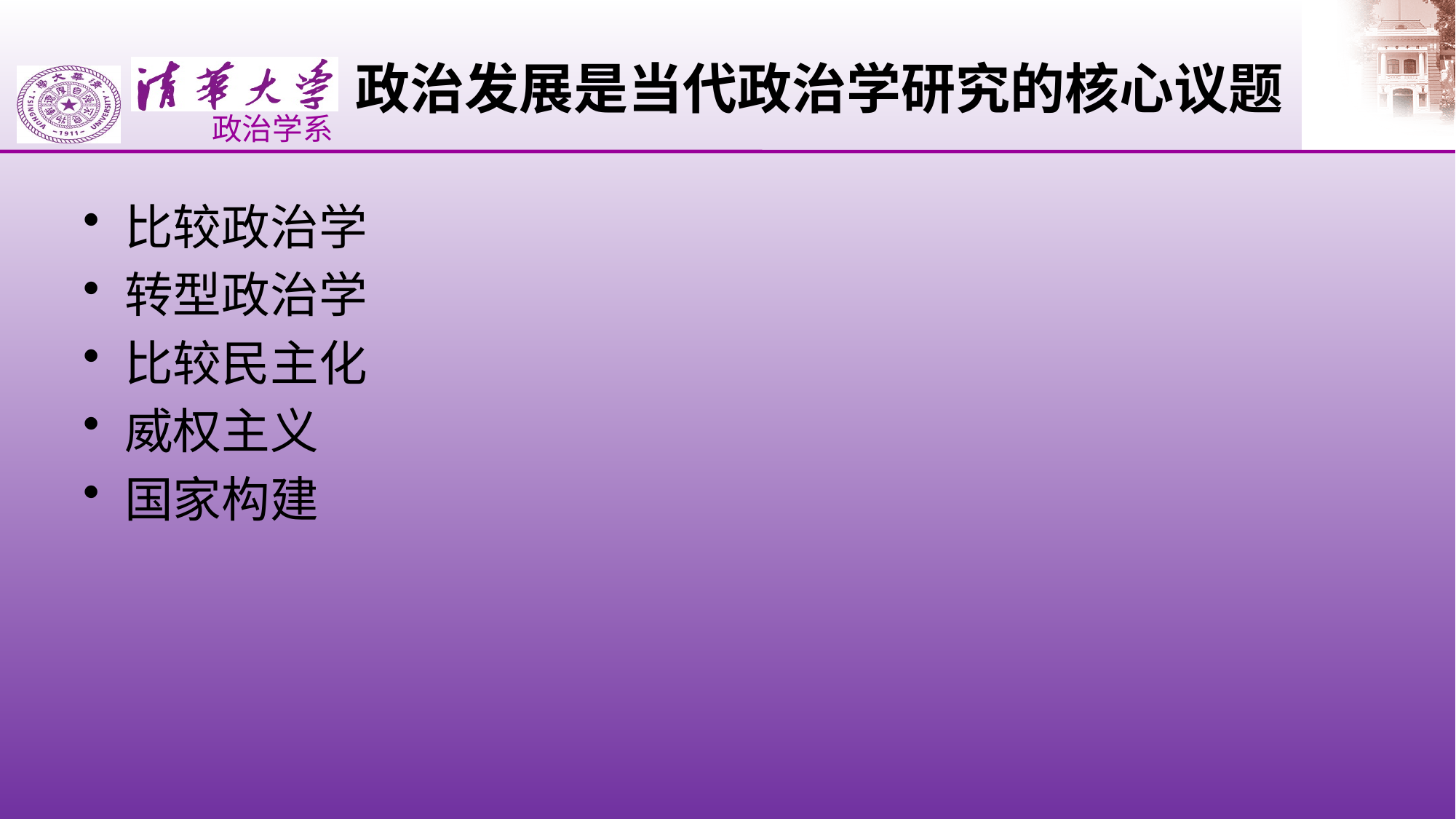

# 政治发展是当代政治学研究的核心议题
比较政治学
转型政治学
比较民主化
威权主义
国家构建